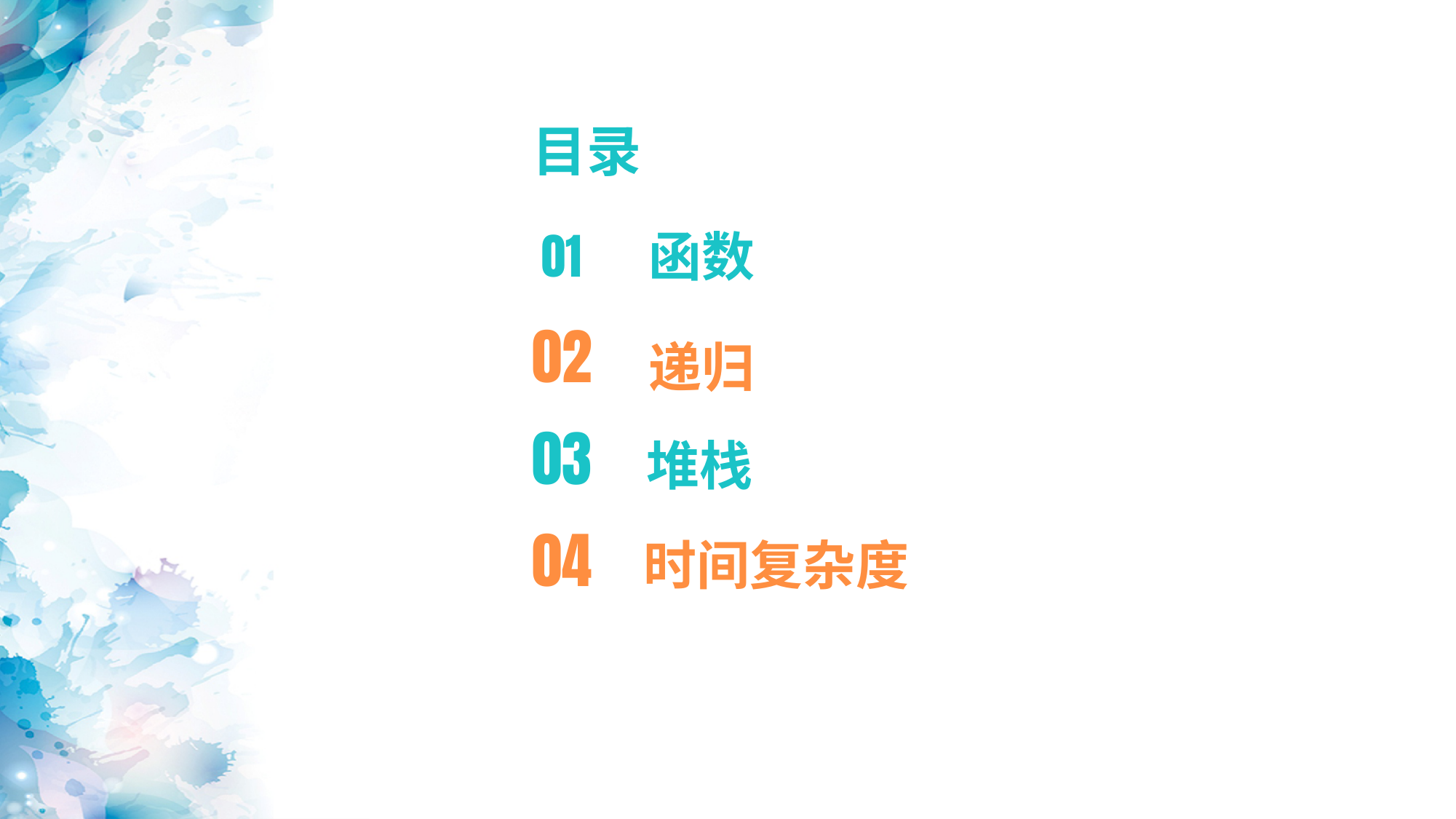

目录
01
函数
02
递归
03
堆栈
04
时间复杂度